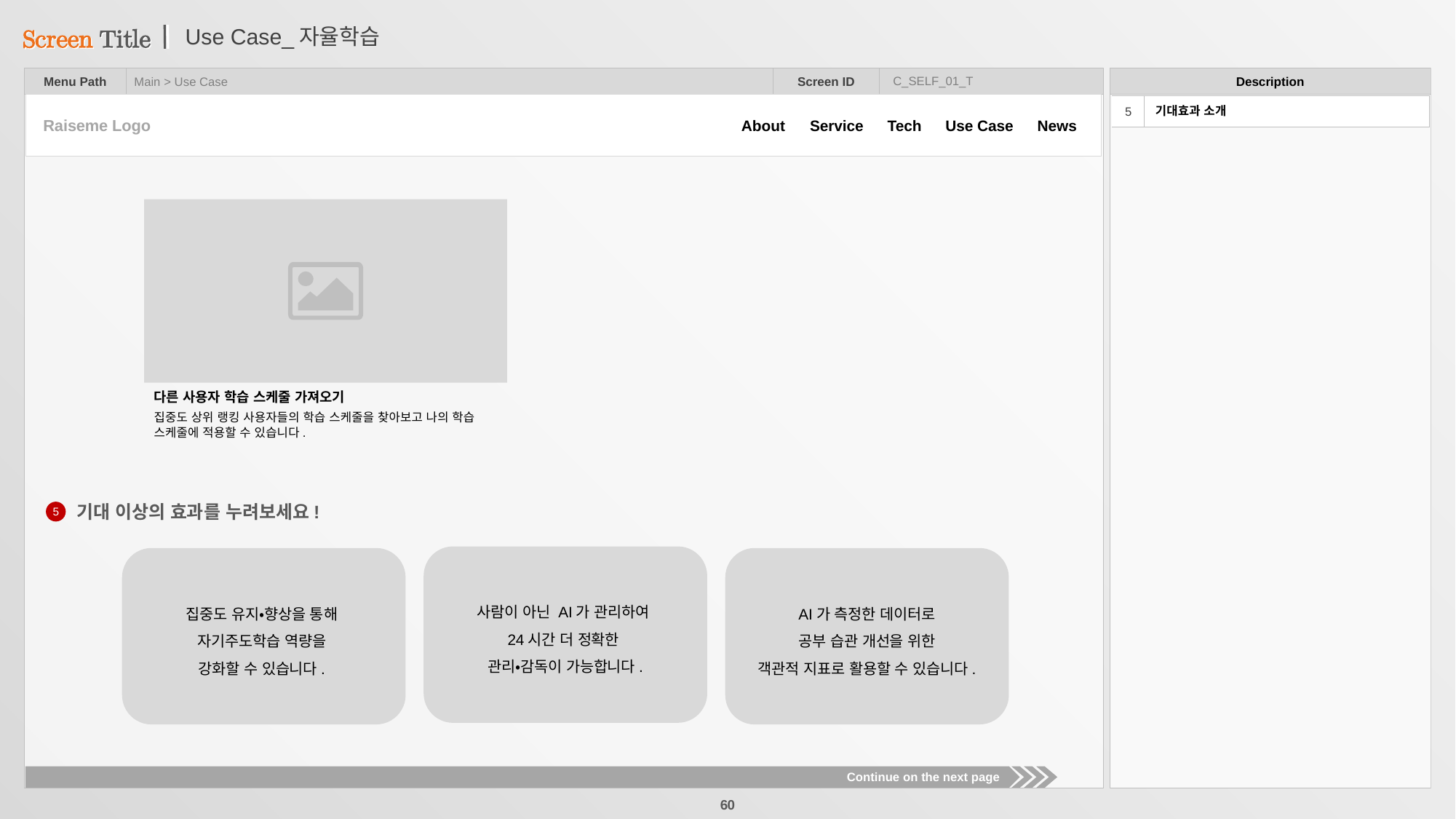

# Use Case_자율학습
C_SELF_01_T
Main > Use Case

| 5 | 기대효과 소개 |
| --- | --- |
About
Service
Tech
Use Case
News
Raiseme Logo

다른 사용자 학습 스케줄 가져오기
집중도 상위 랭킹 사용자들의 학습 스케줄을 찾아보고 나의 학습
스케줄에 적용할 수 있습니다.
기대 이상의 효과를 누려보세요!
5
사람이 아닌 AI가 관리하여
24시간 더 정확한
관리•감독이 가능합니다.
집중도 유지•향상을 통해
자기주도학습 역량을
강화할 수 있습니다.
AI가 측정한 데이터로
공부 습관 개선을 위한
객관적 지표로 활용할 수 있습니다.